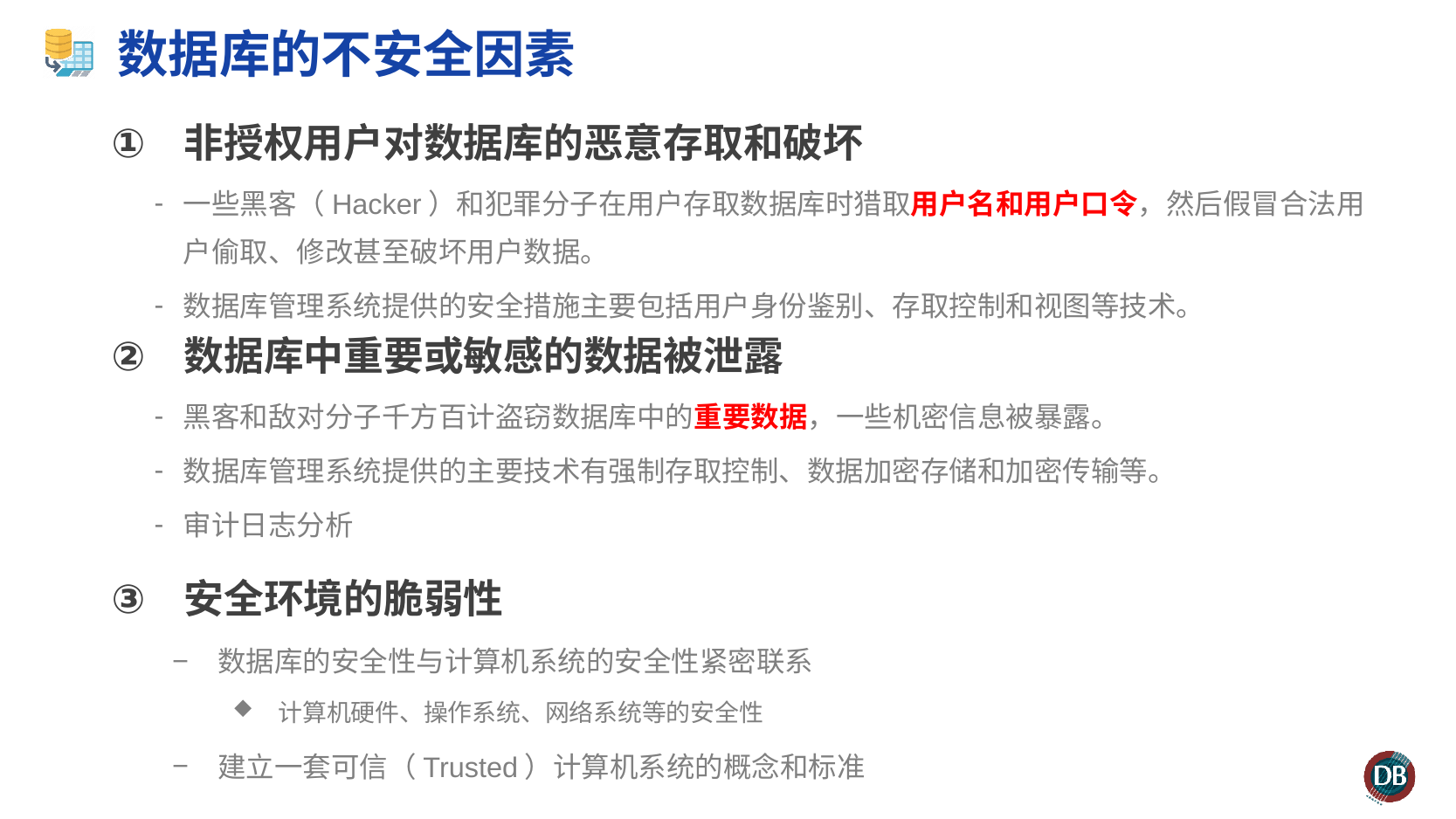

# 数据库的不安全因素
非授权用户对数据库的恶意存取和破坏
一些黑客（Hacker）和犯罪分子在用户存取数据库时猎取用户名和用户口令，然后假冒合法用户偷取、修改甚至破坏用户数据。
数据库管理系统提供的安全措施主要包括用户身份鉴别、存取控制和视图等技术。
数据库中重要或敏感的数据被泄露
黑客和敌对分子千方百计盗窃数据库中的重要数据，一些机密信息被暴露。
数据库管理系统提供的主要技术有强制存取控制、数据加密存储和加密传输等。
审计日志分析
安全环境的脆弱性
数据库的安全性与计算机系统的安全性紧密联系
计算机硬件、操作系统、网络系统等的安全性
建立一套可信（Trusted）计算机系统的概念和标准